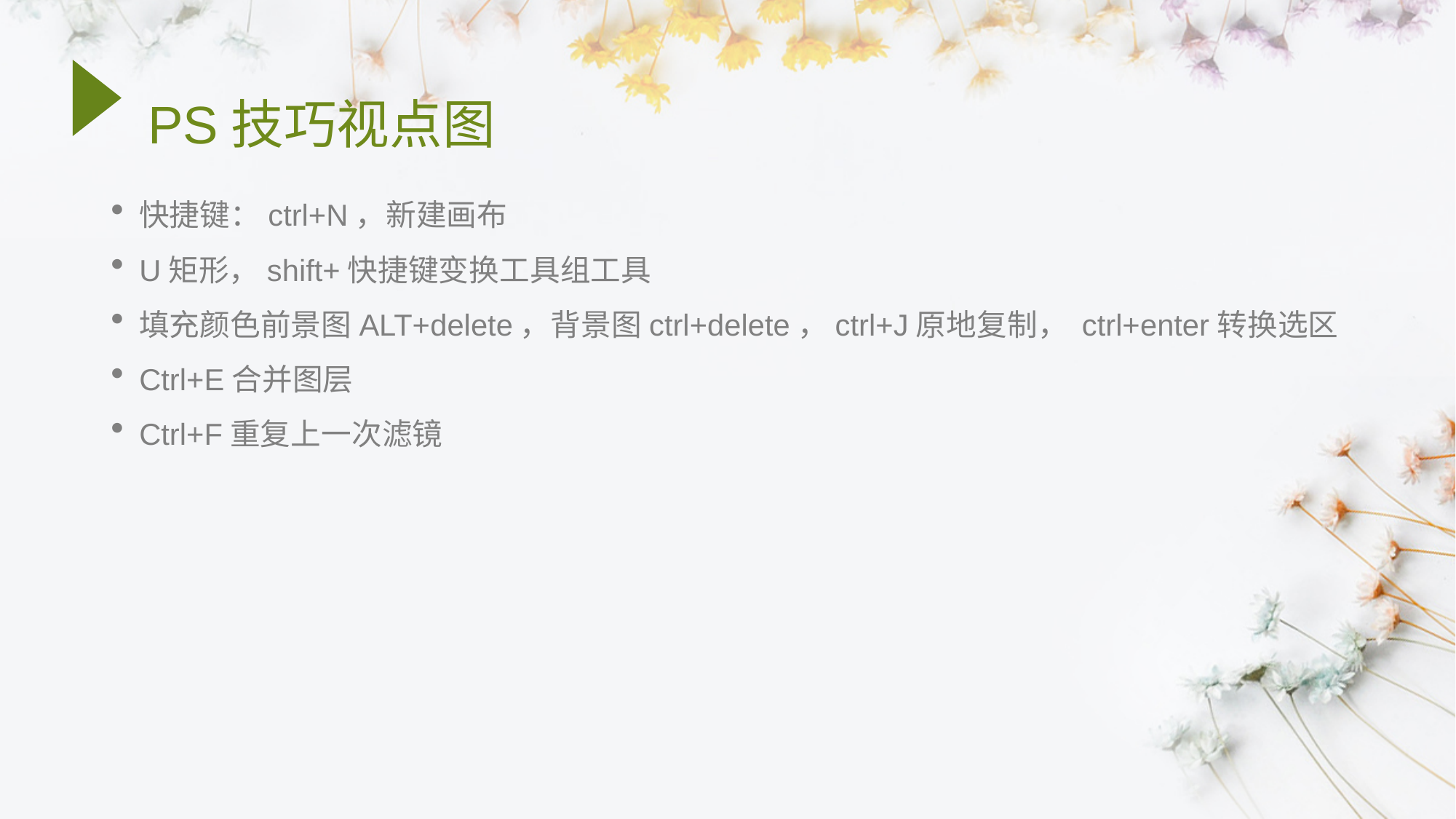

# PS技巧视点图

快捷键：ctrl+N，新建画布
U矩形，shift+快捷键变换工具组工具
填充颜色前景图ALT+delete，背景图ctrl+delete，ctrl+J原地复制， ctrl+enter转换选区
Ctrl+E合并图层
Ctrl+F重复上一次滤镜